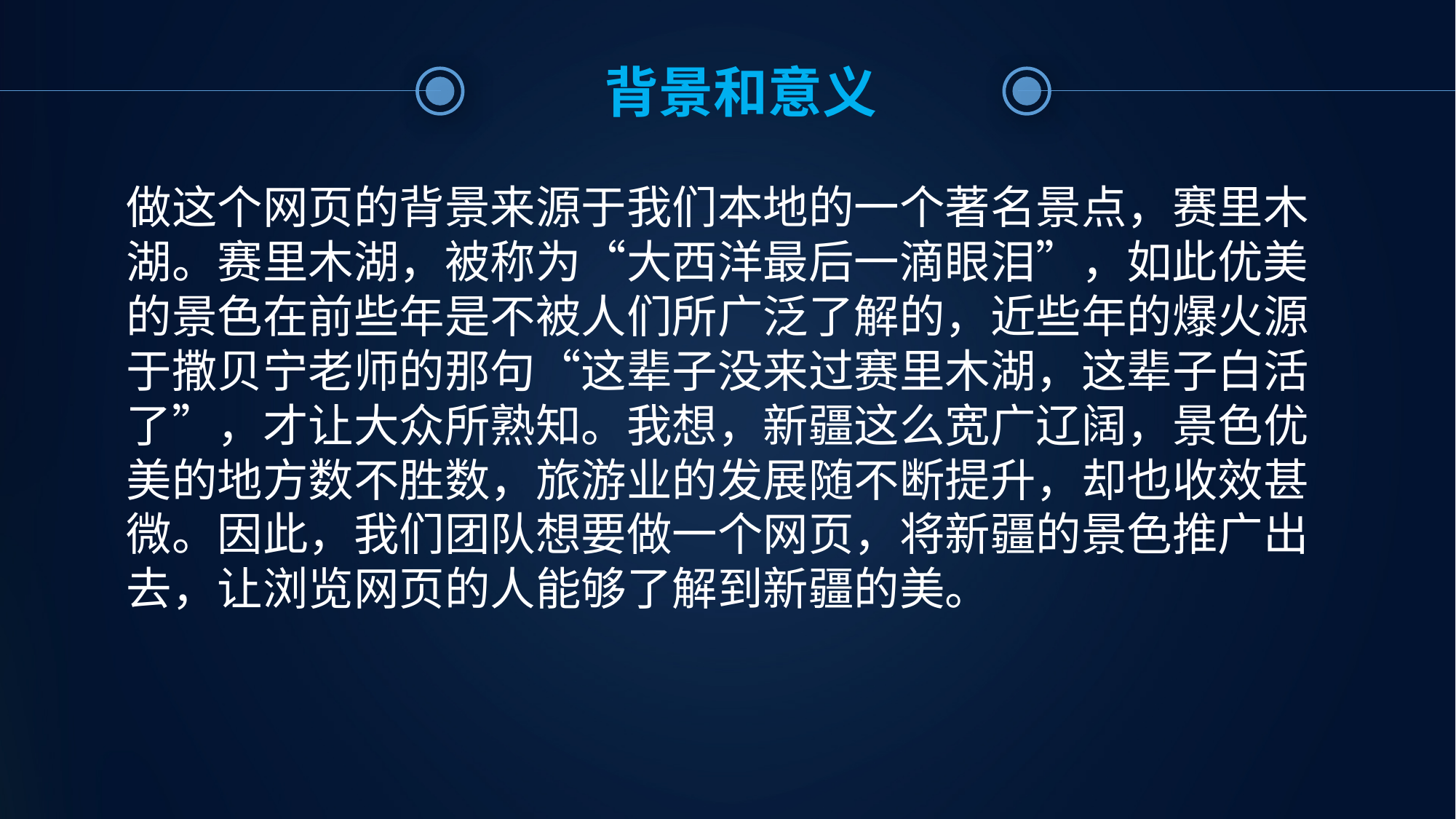

背景和意义

做这个网页的背景来源于我们本地的一个著名景点，赛里木湖。赛里木湖，被称为“大西洋最后一滴眼泪”，如此优美的景色在前些年是不被人们所广泛了解的，近些年的爆火源于撒贝宁老师的那句“这辈子没来过赛里木湖，这辈子白活了”，才让大众所熟知。我想，新疆这么宽广辽阔，景色优美的地方数不胜数，旅游业的发展随不断提升，却也收效甚微。因此，我们团队想要做一个网页，将新疆的景色推广出去，让浏览网页的人能够了解到新疆的美。